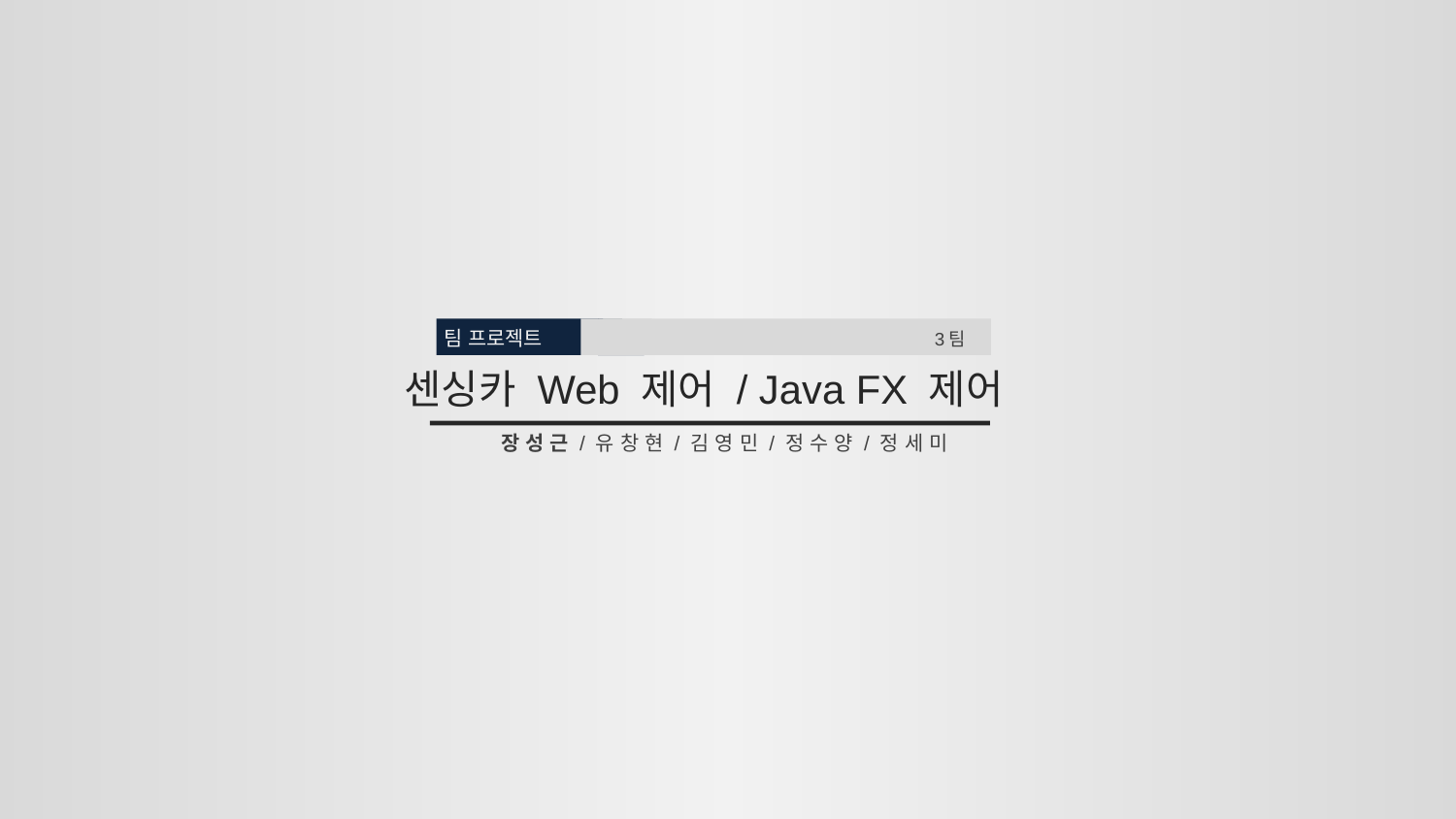

팀 프로젝트

3팀
센싱카 Web 제어 / Java FX 제어

  장성근/유창현/김영민/정수양/정세미